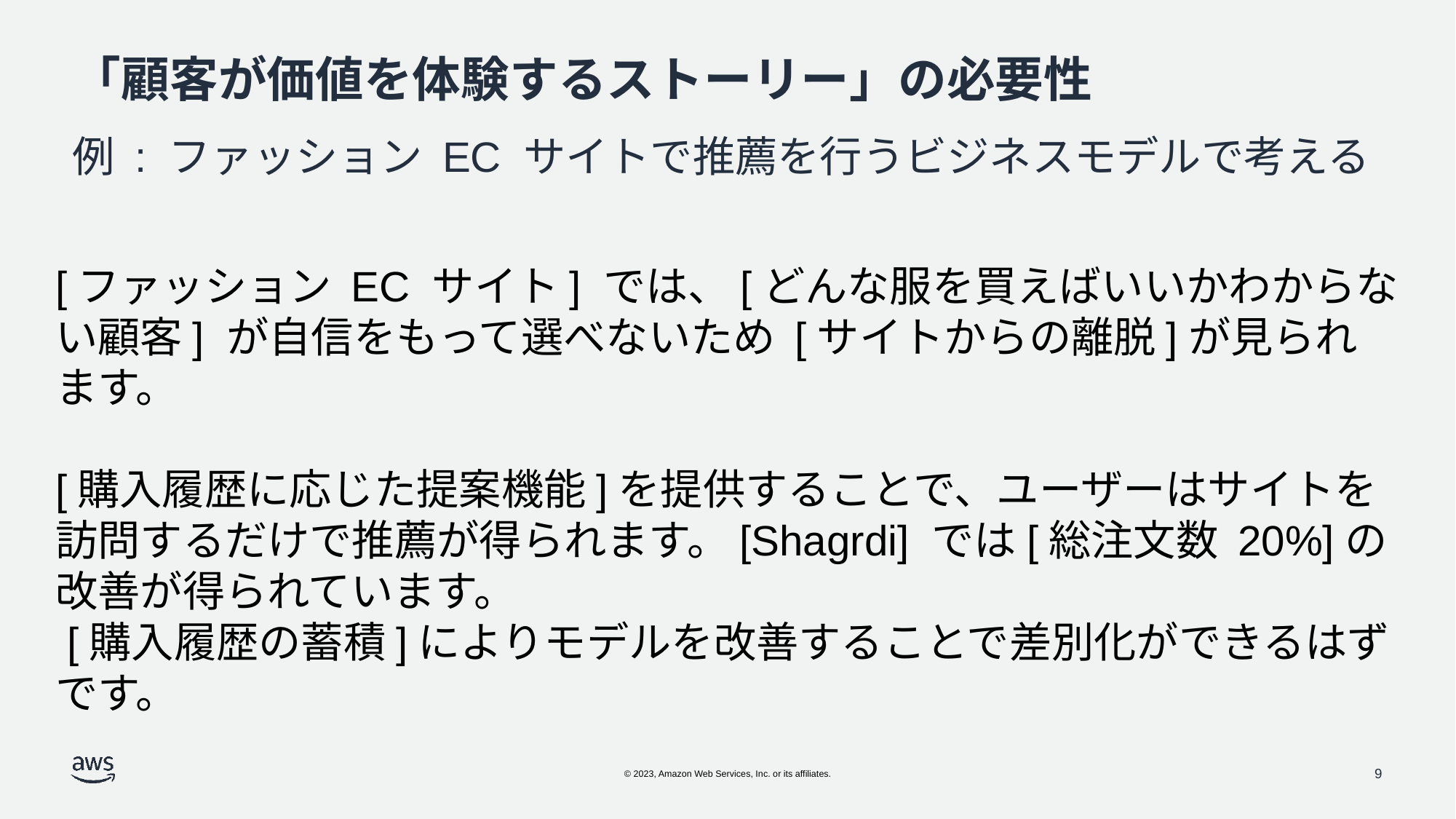

# 「顧客が価値を体験するストーリー」の必要性
例 : ファッション EC サイトで推薦を行うビジネスモデルで考える
[ファッション EC サイト] では、[どんな服を買えばいいかわからない顧客] が自信をもって選べないため [サイトからの離脱]が見られます。

[購入履歴に応じた提案機能]を提供することで、ユーザーはサイトを訪問するだけで推薦が得られます。[Shagrdi] では[総注文数 20%]の改善が得られています。
 [購入履歴の蓄積]によりモデルを改善することで差別化ができるはずです。

9